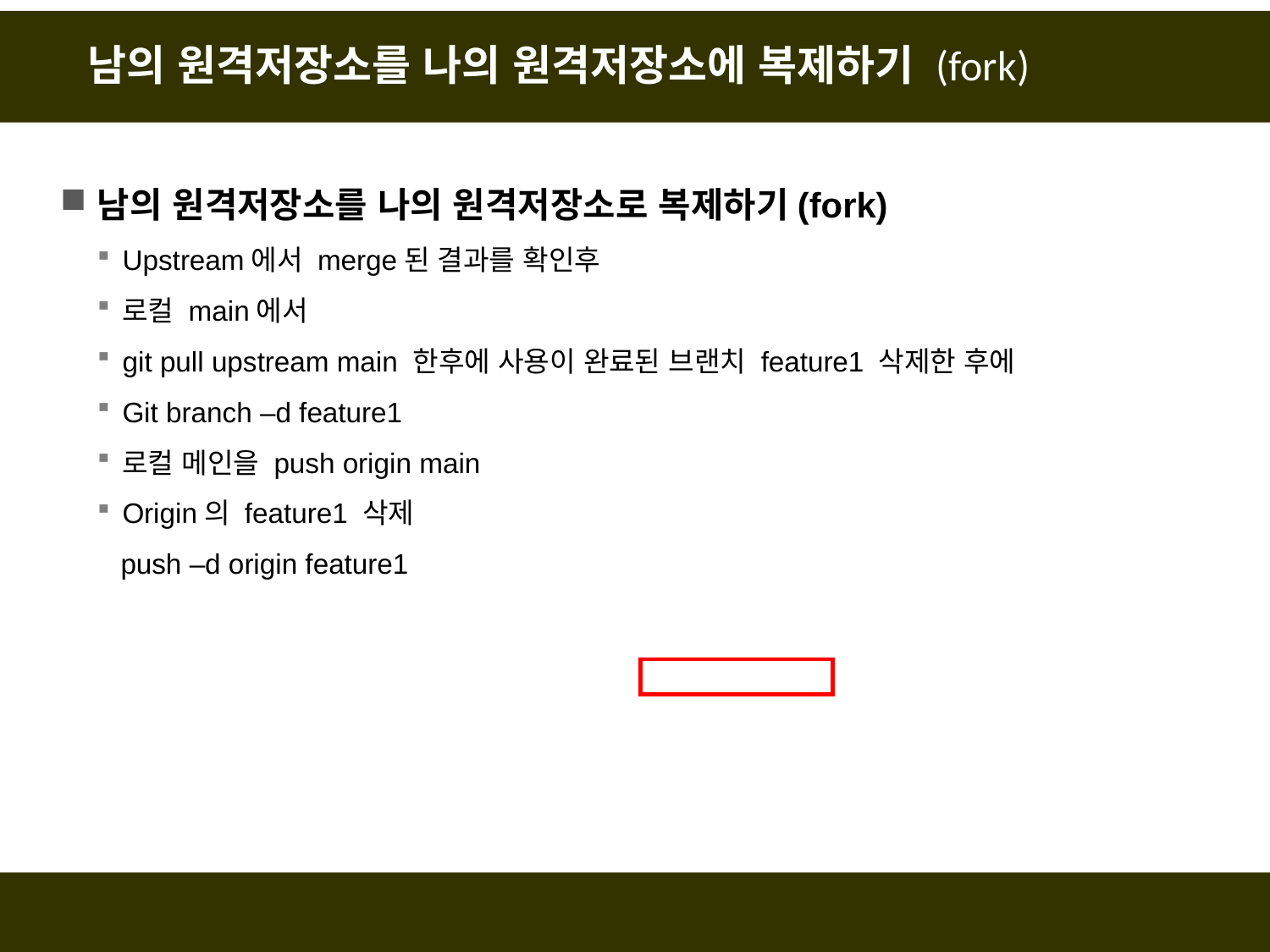

# 남의 원격저장소를 나의 원격저장소에 복제하기 (fork)
남의 원격저장소를 나의 원격저장소로 복제하기(fork)
Upstream에서 merge된 결과를 확인후
로컬 main에서
git pull upstream main 한후에 사용이 완료된 브랜치 feature1 삭제한 후에
Git branch –d feature1
로컬 메인을 push origin main
Origin의 feature1 삭제
   push –d origin feature1